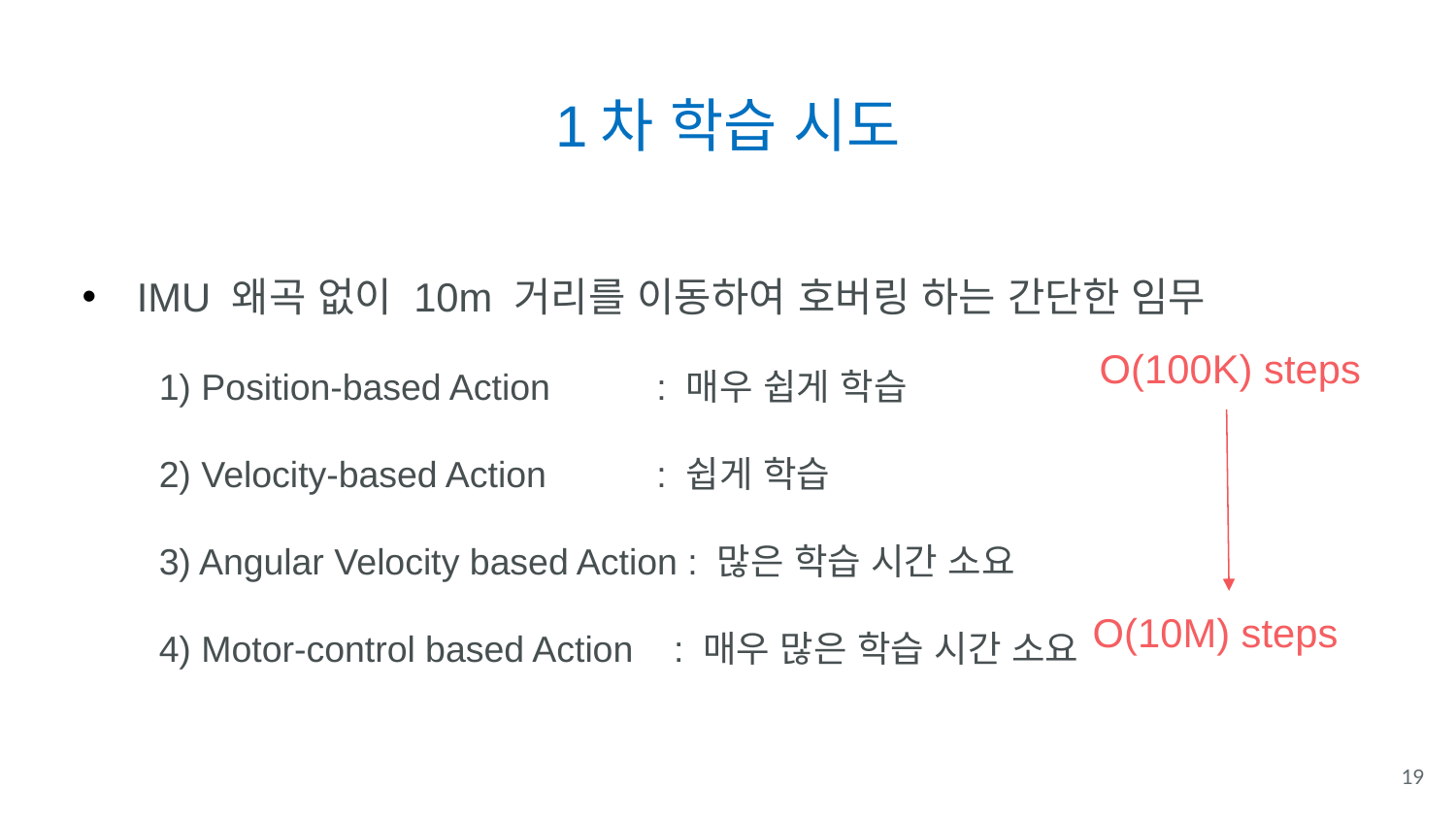

# 1차 학습 시도
IMU 왜곡 없이 10m 거리를 이동하여 호버링 하는 간단한 임무
1) Position-based Action	      : 매우 쉽게 학습
2) Velocity-based Action	      : 쉽게 학습
3) Angular Velocity based Action : 많은 학습 시간 소요
4) Motor-control based Action    : 매우 많은 학습 시간 소요
O(100K) steps
O(10M) steps
19